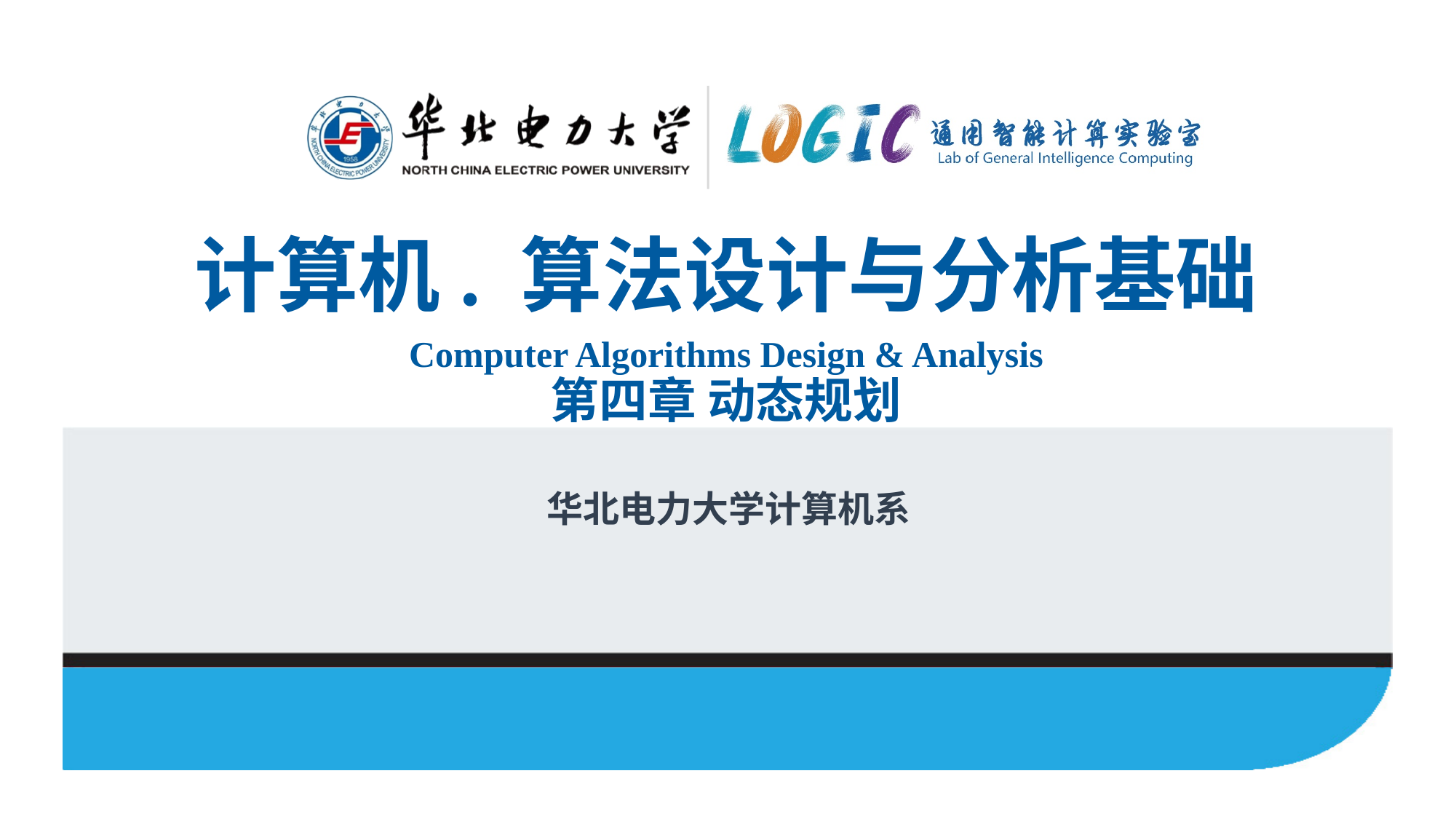

# 计算机. 算法设计与分析基础 Computer Algorithms Design & Analysis 第四章 动态规划

华北电力大学计算机系